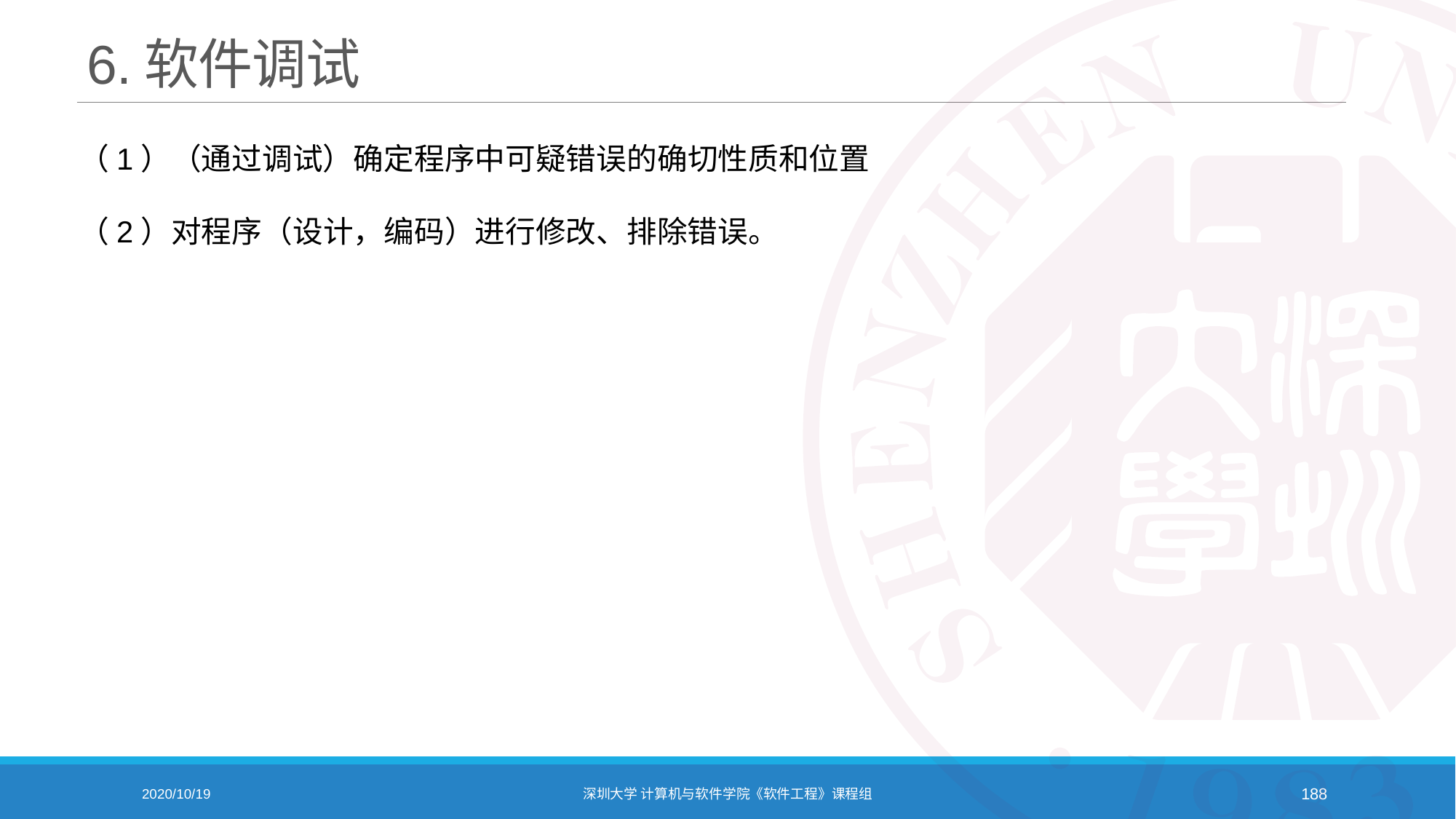

# 6.软件调试
（1）（通过调试）确定程序中可疑错误的确切性质和位置

（2）对程序（设计，编码）进行修改、排除错误。
2020/10/19
深圳大学 计算机与软件学院《软件工程》课程组
188